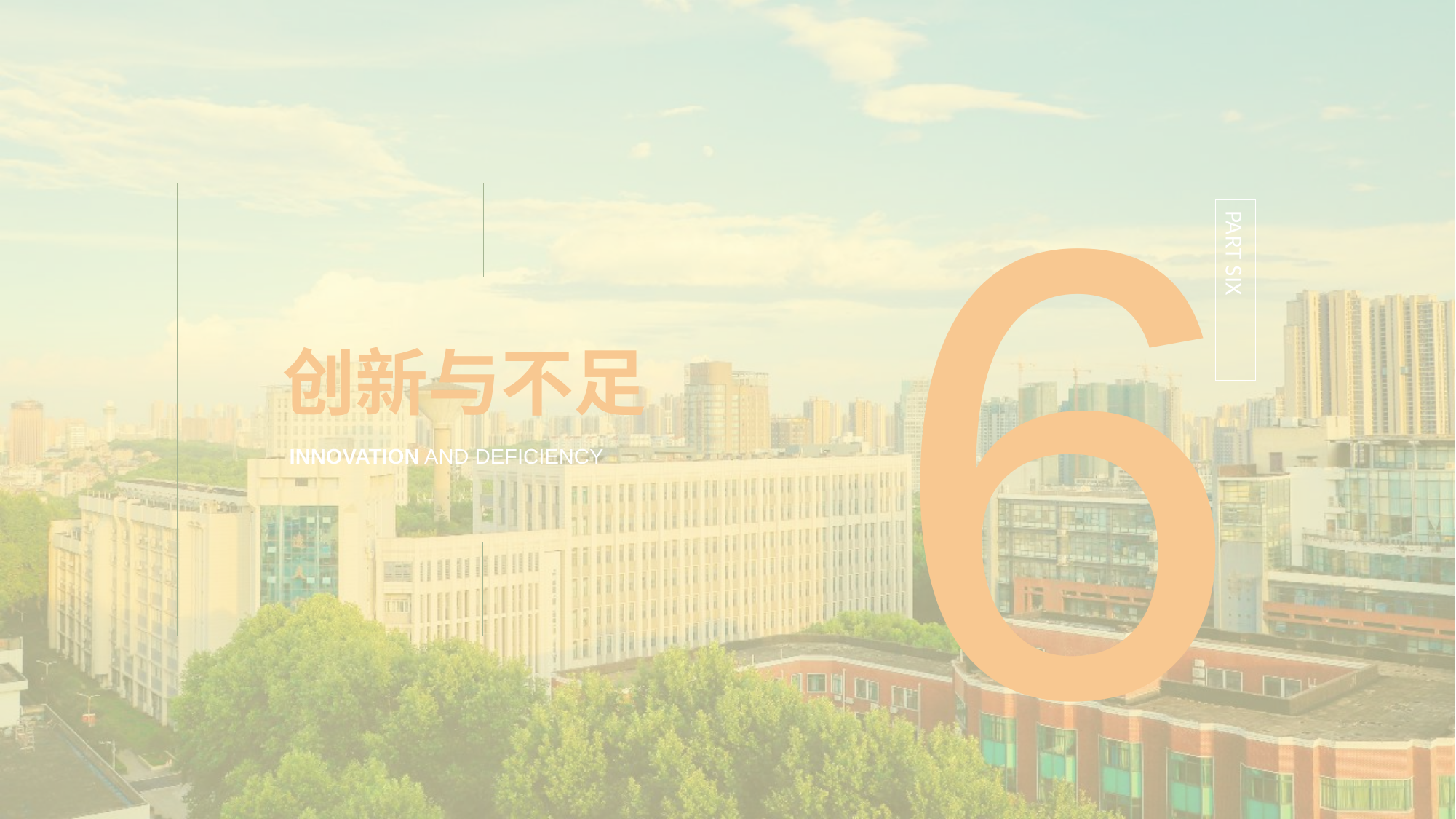

6
PART SIX
创新与不足
INNOVATION AND DEFICIENCY
22